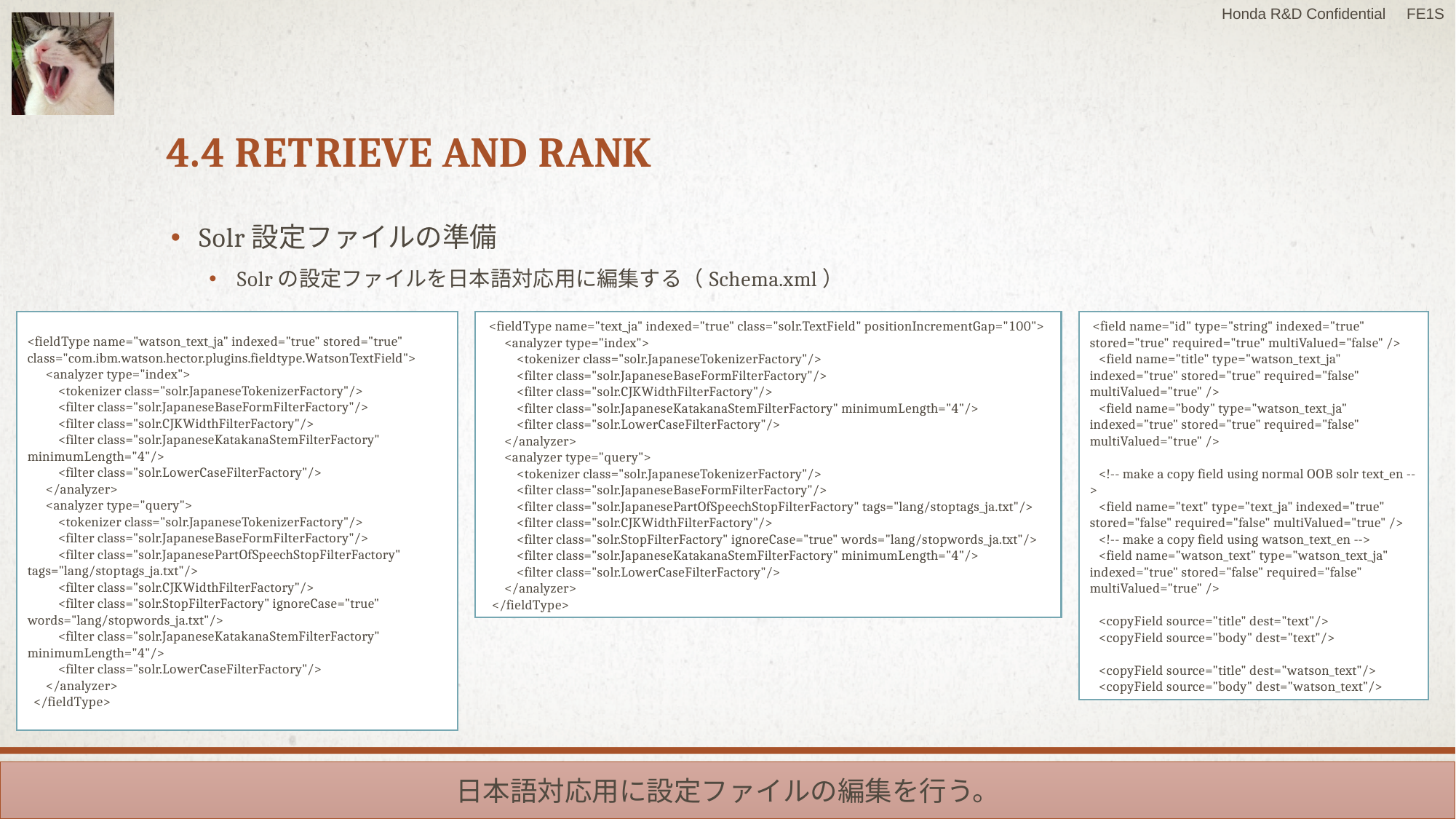

Honda R&D Confidential     FE1S
# 4.4 Retrieve and rank
Solr設定ファイルの準備
Solrの設定ファイルを日本語対応用に編集する（Schema.xml）

<fieldType name="watson_text_ja" indexed="true" stored="true" class="com.ibm.watson.hector.plugins.fieldtype.WatsonTextField">
      <analyzer type="index">
          <tokenizer class="solr.JapaneseTokenizerFactory"/>
          <filter class="solr.JapaneseBaseFormFilterFactory"/>
          <filter class="solr.CJKWidthFilterFactory"/>
          <filter class="solr.JapaneseKatakanaStemFilterFactory" minimumLength="4"/>
          <filter class="solr.LowerCaseFilterFactory"/>
      </analyzer>
      <analyzer type="query">
          <tokenizer class="solr.JapaneseTokenizerFactory"/>
          <filter class="solr.JapaneseBaseFormFilterFactory"/>
          <filter class="solr.JapanesePartOfSpeechStopFilterFactory" tags="lang/stoptags_ja.txt"/>
          <filter class="solr.CJKWidthFilterFactory"/>
          <filter class="solr.StopFilterFactory" ignoreCase="true" words="lang/stopwords_ja.txt"/>
          <filter class="solr.JapaneseKatakanaStemFilterFactory" minimumLength="4"/>
          <filter class="solr.LowerCaseFilterFactory"/>
      </analyzer>
  </fieldType>
 <fieldType name="text_ja" indexed="true" class="solr.TextField" positionIncrementGap="100">
      <analyzer type="index">
          <tokenizer class="solr.JapaneseTokenizerFactory"/>
          <filter class="solr.JapaneseBaseFormFilterFactory"/>
          <filter class="solr.CJKWidthFilterFactory"/>
          <filter class="solr.JapaneseKatakanaStemFilterFactory" minimumLength="4"/>
          <filter class="solr.LowerCaseFilterFactory"/>
      </analyzer>
      <analyzer type="query">
          <tokenizer class="solr.JapaneseTokenizerFactory"/>
          <filter class="solr.JapaneseBaseFormFilterFactory"/>
          <filter class="solr.JapanesePartOfSpeechStopFilterFactory" tags="lang/stoptags_ja.txt"/>
          <filter class="solr.CJKWidthFilterFactory"/>
          <filter class="solr.StopFilterFactory" ignoreCase="true" words="lang/stopwords_ja.txt"/>
          <filter class="solr.JapaneseKatakanaStemFilterFactory" minimumLength="4"/>
          <filter class="solr.LowerCaseFilterFactory"/>
      </analyzer>
  </fieldType>
 <field name="id" type="string" indexed="true" stored="true" required="true" multiValued="false" />
   <field name="title" type="watson_text_ja" indexed="true" stored="true" required="false" multiValued="true" />
   <field name="body" type="watson_text_ja" indexed="true" stored="true" required="false" multiValued="true" />

   <!-- make a copy field using normal OOB solr text_en -->
   <field name="text" type="text_ja" indexed="true" stored="false" required="false" multiValued="true" />
   <!-- make a copy field using watson_text_en -->
   <field name="watson_text" type="watson_text_ja" indexed="true" stored="false" required="false" multiValued="true" />

   <copyField source="title" dest="text"/>
   <copyField source="body" dest="text"/>

   <copyField source="title" dest="watson_text"/>
   <copyField source="body" dest="watson_text"/>
日本語対応用に設定ファイルの編集を行う。